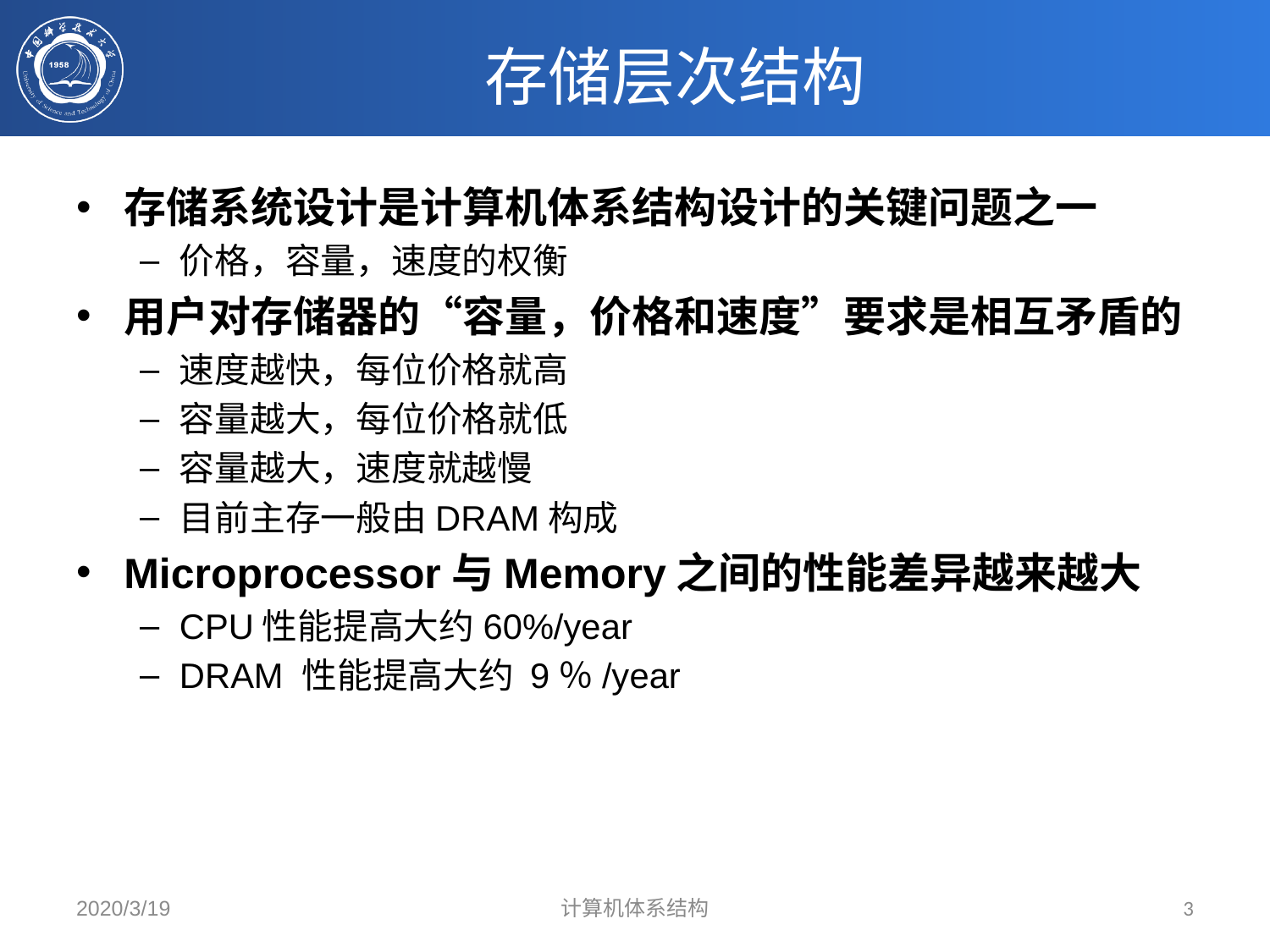

# 存储层次结构
存储系统设计是计算机体系结构设计的关键问题之一
价格，容量，速度的权衡
用户对存储器的“容量，价格和速度”要求是相互矛盾的
速度越快，每位价格就高
容量越大，每位价格就低
容量越大，速度就越慢
目前主存一般由DRAM构成
Microprocessor与Memory之间的性能差异越来越大
CPU性能提高大约60%/year
DRAM 性能提高大约 9％/year

2020/3/19
计算机体系结构
3